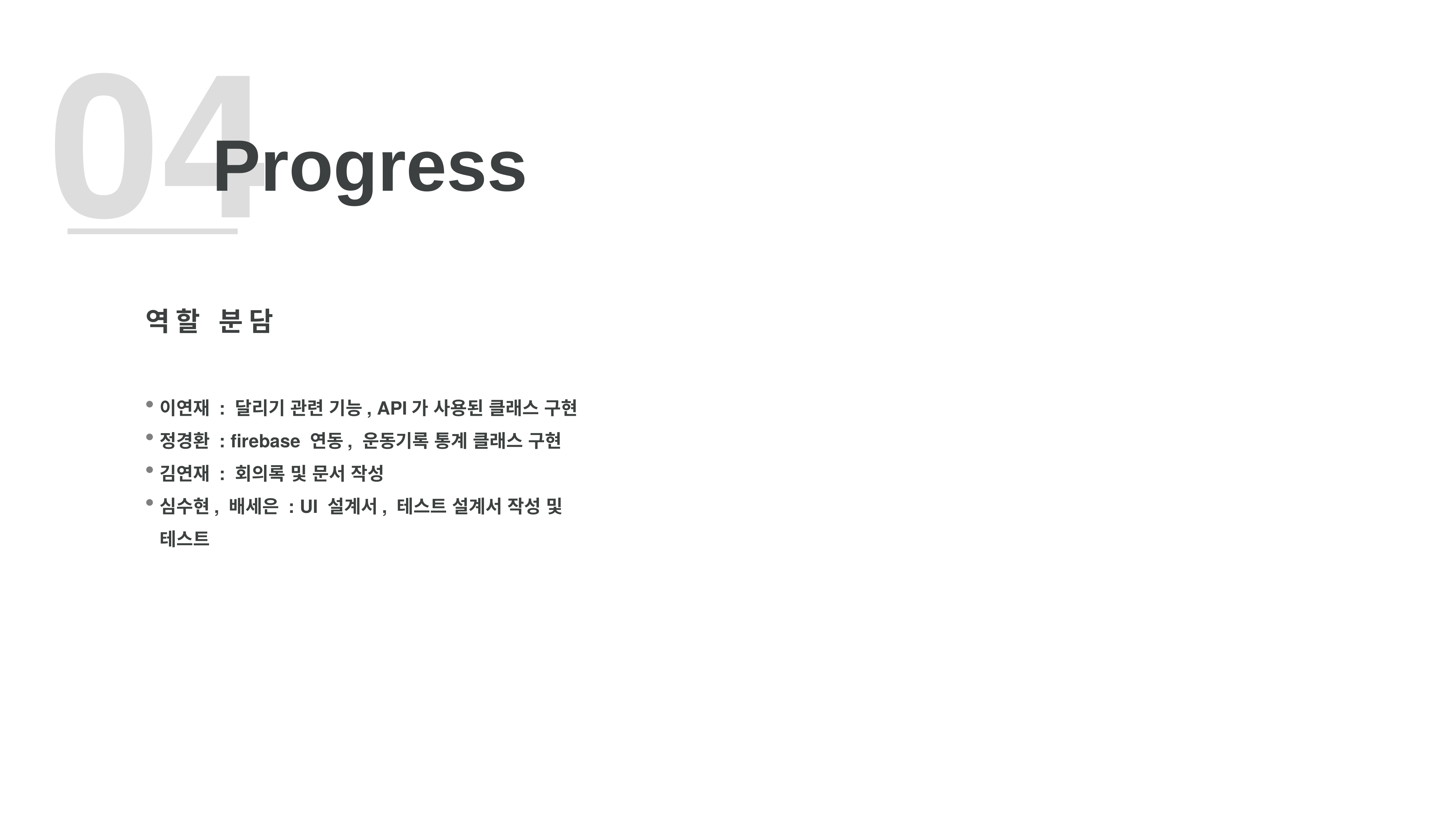

04
Progress

역할 분담
이연재 : 달리기 관련 기능, API가 사용된 클래스 구현
정경환 : firebase 연동, 운동기록 통계 클래스 구현
김연재 : 회의록 및 문서 작성
심수현, 배세은 : UI 설계서, 테스트 설계서 작성 및 테스트